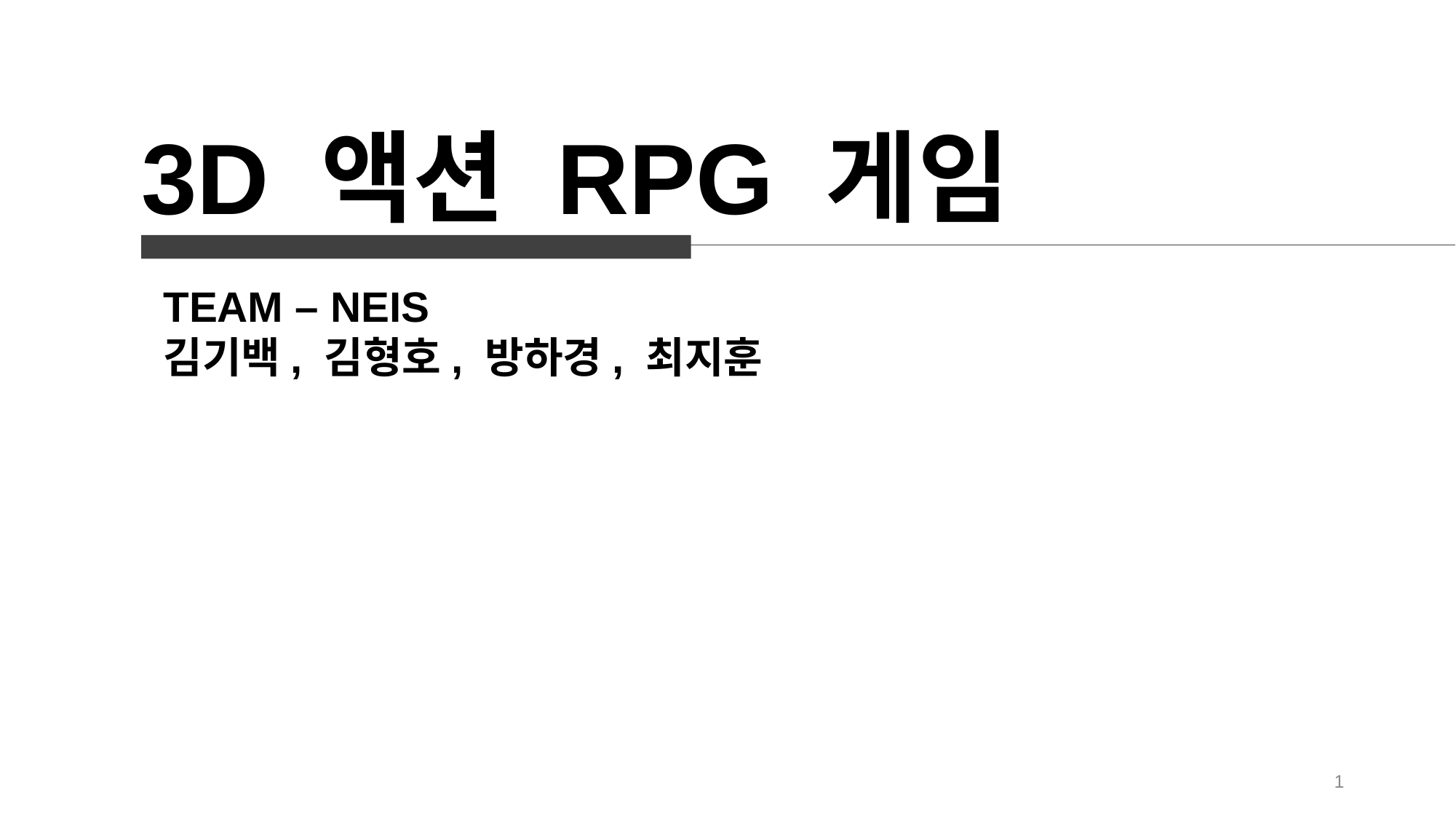

3D 액션 RPG 게임

TEAM – NEIS
김기백, 김형호, 방하경, 최지훈
1